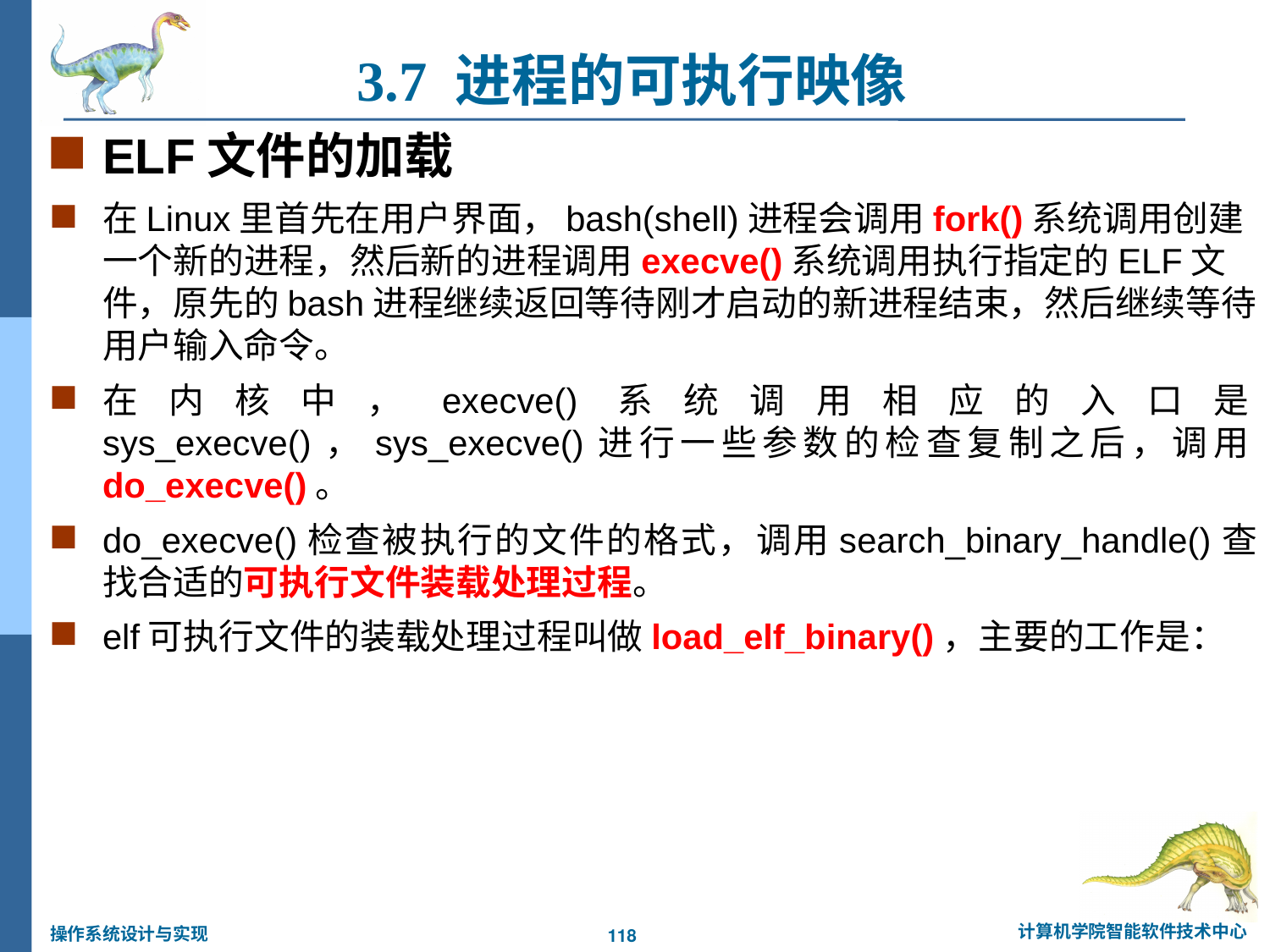

3.7 进程的可执行映像
ELF文件的加载
在Linux里首先在用户界面，bash(shell)进程会调用fork()系统调用创建一个新的进程，然后新的进程调用execve()系统调用执行指定的ELF文件，原先的bash进程继续返回等待刚才启动的新进程结束，然后继续等待用户输入命令。
在内核中，execve()系统调用相应的入口是sys_execve()，sys_execve()进行一些参数的检查复制之后，调用do_execve()。
do_execve()检查被执行的文件的格式，调用search_binary_handle()查找合适的可执行文件装载处理过程。
elf可执行文件的装载处理过程叫做load_elf_binary()，主要的工作是：